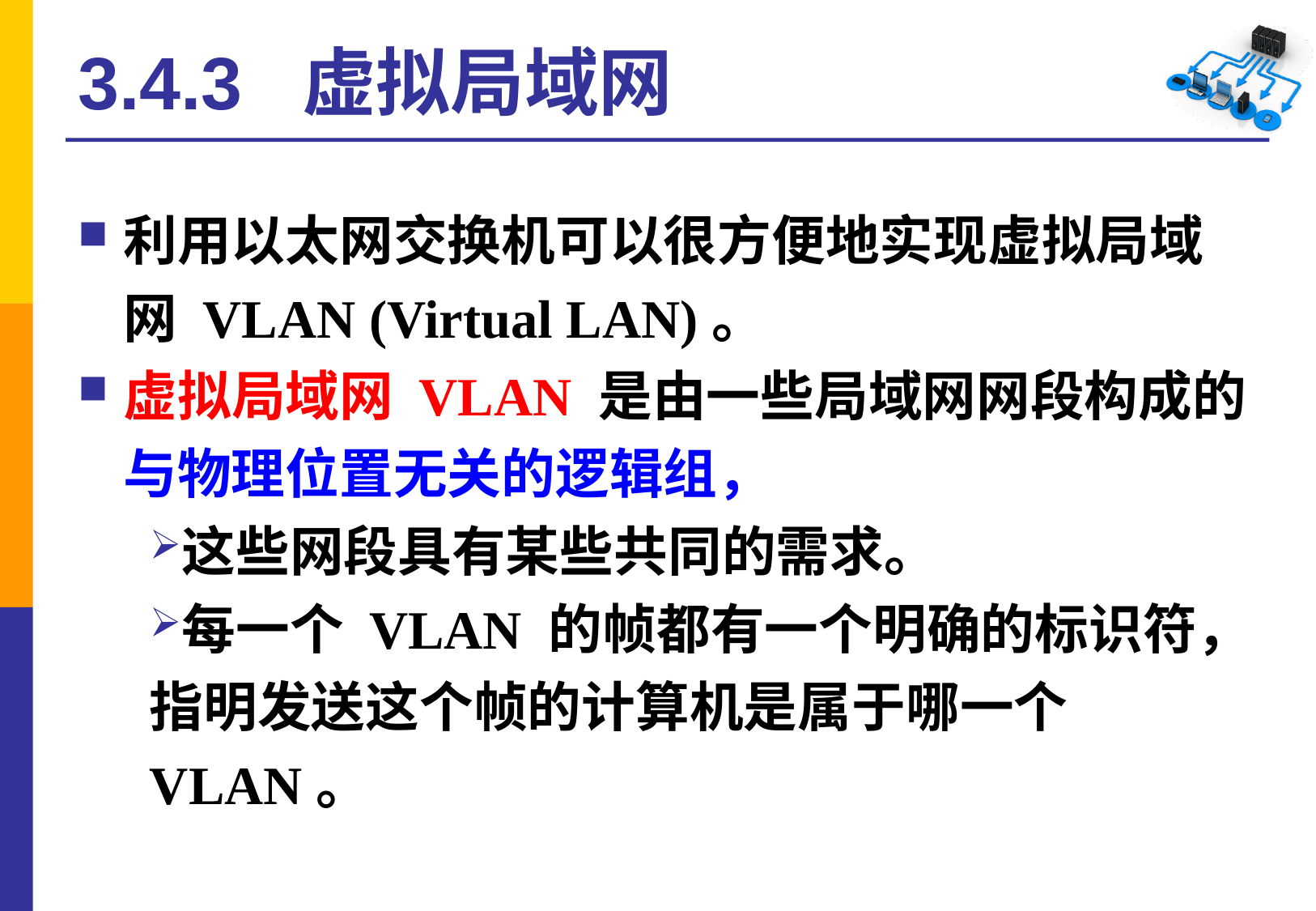

# 3.4.3  虚拟局域网
利用以太网交换机可以很方便地实现虚拟局域网 VLAN (Virtual LAN)。
虚拟局域网 VLAN 是由一些局域网网段构成的与物理位置无关的逻辑组，
这些网段具有某些共同的需求。
每一个 VLAN 的帧都有一个明确的标识符，指明发送这个帧的计算机是属于哪一个 VLAN。